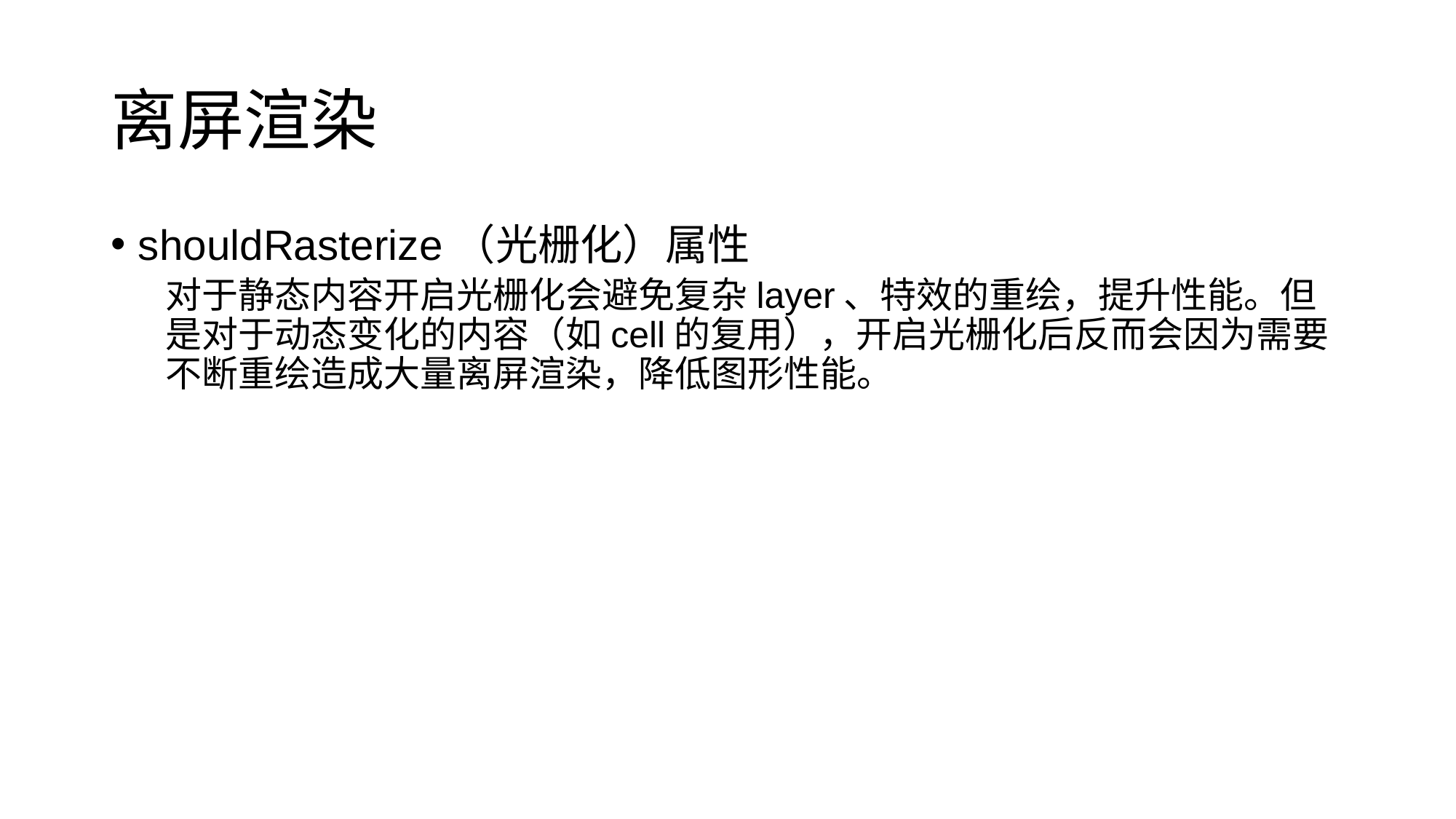

# 离屏渲染
shouldRasterize（光栅化）属性
对于静态内容开启光栅化会避免复杂layer、特效的重绘，提升性能。但是对于动态变化的内容（如cell的复用），开启光栅化后反而会因为需要不断重绘造成大量离屏渲染，降低图形性能。